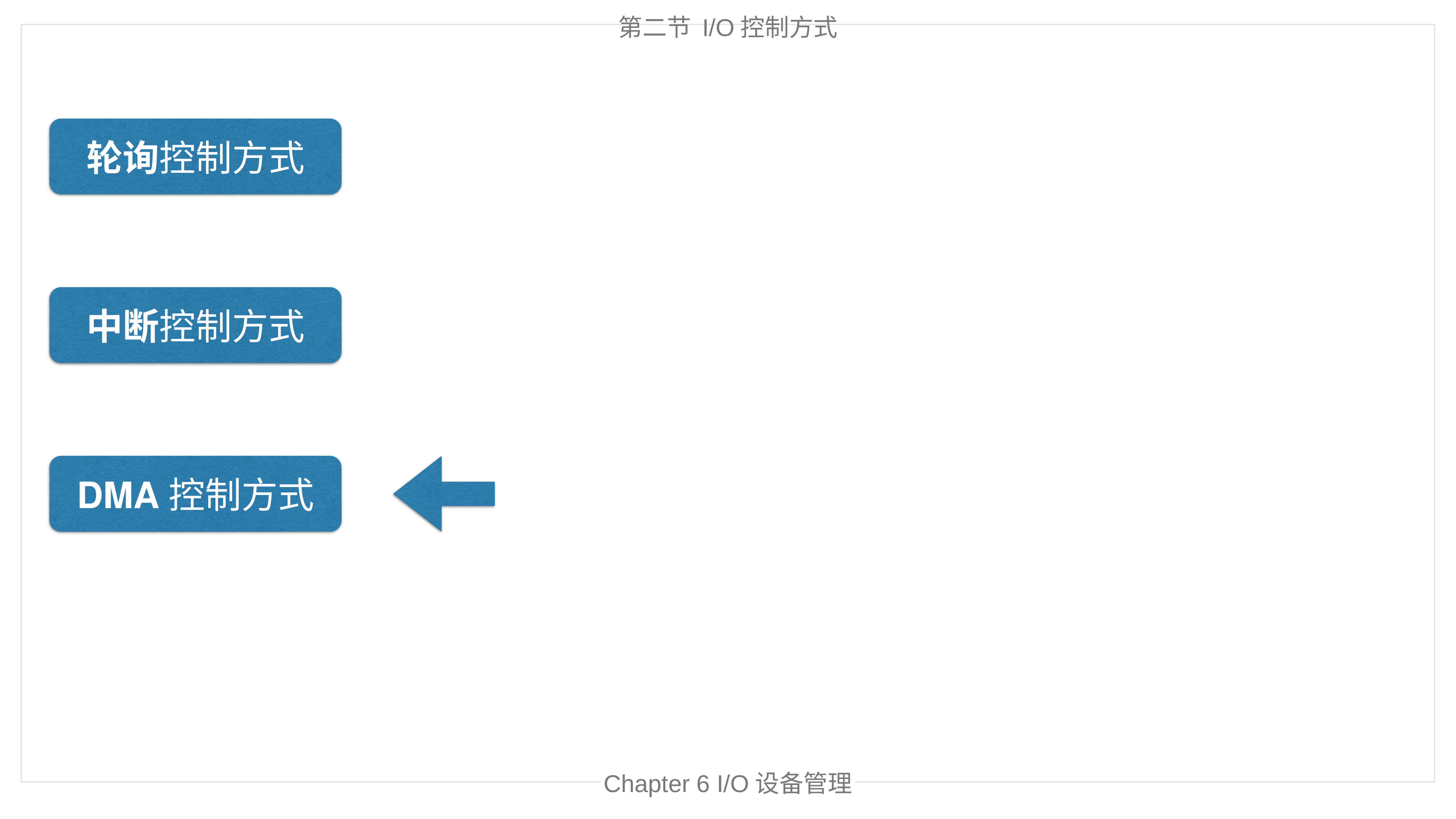

第二节 I/O控制方式

轮询控制方式
中断控制方式
DMA控制方式

Chapter 6 I/O设备管理
Chapter 处理器管理